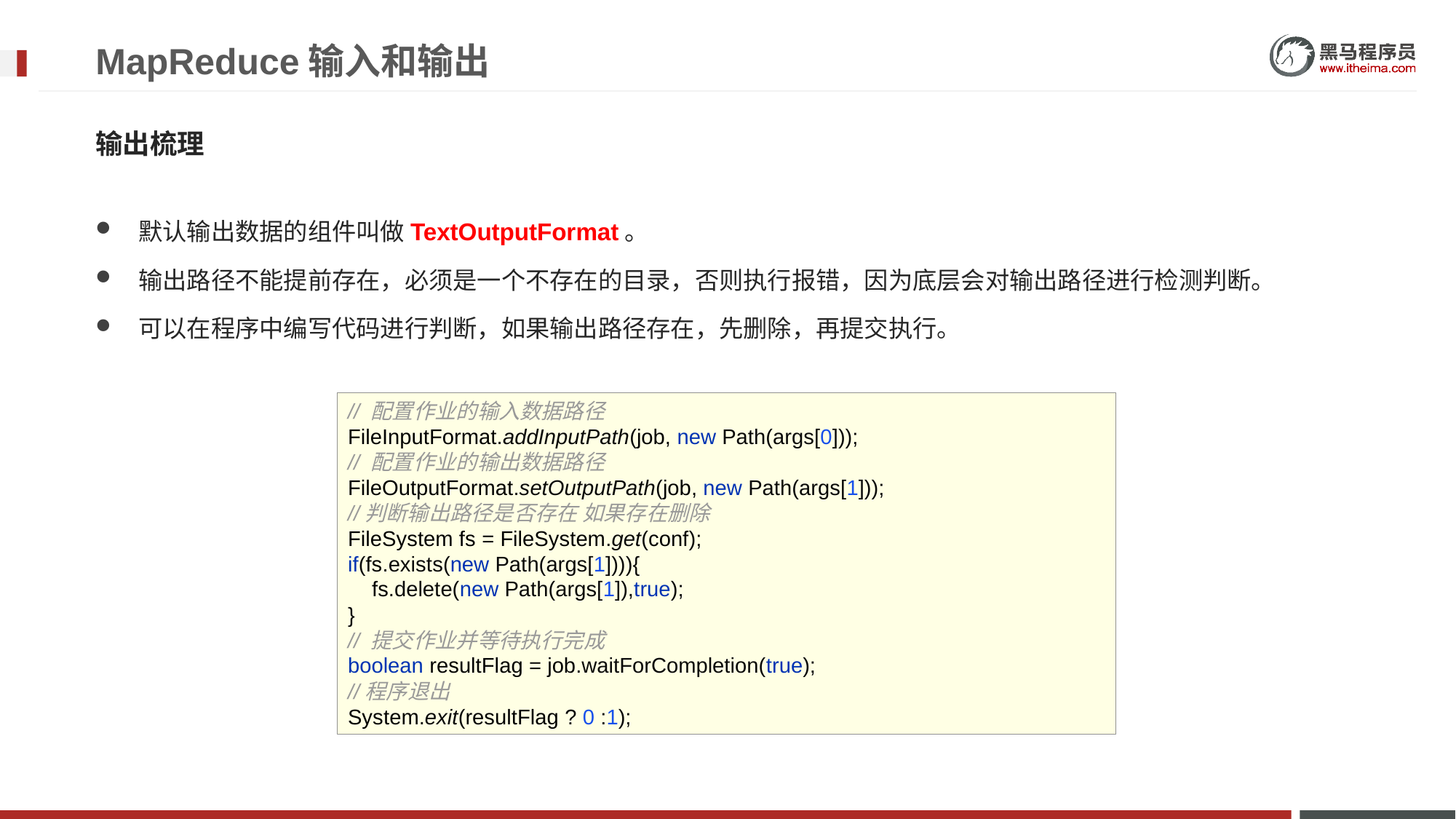

# MapReduce输入和输出
输出梳理
默认输出数据的组件叫做TextOutputFormat。
输出路径不能提前存在，必须是一个不存在的目录，否则执行报错，因为底层会对输出路径进行检测判断。
可以在程序中编写代码进行判断，如果输出路径存在，先删除，再提交执行。
// 配置作业的输入数据路径
FileInputFormat.addInputPath(job, new Path(args[0]));
// 配置作业的输出数据路径
FileOutputFormat.setOutputPath(job, new Path(args[1]));
//判断输出路径是否存在 如果存在删除
FileSystem fs = FileSystem.get(conf);
if(fs.exists(new Path(args[1]))){
    fs.delete(new Path(args[1]),true);
}
// 提交作业并等待执行完成
boolean resultFlag = job.waitForCompletion(true);
//程序退出
System.exit(resultFlag ? 0 :1);